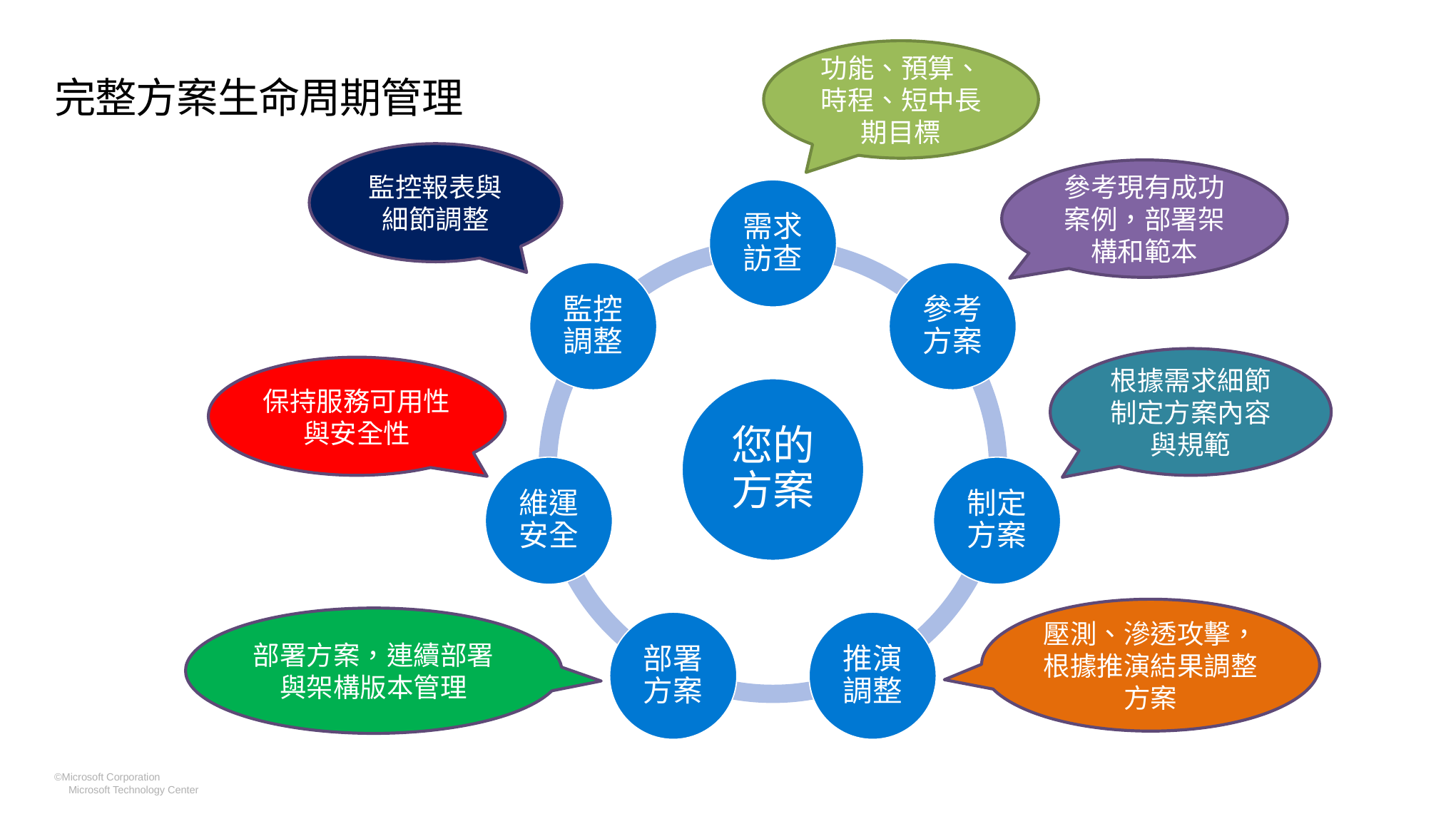

功能、預算、時程、短中長期目標
# 完整方案生命周期管理
監控報表與細節調整
參考現有成功案例，部署架構和範本
您的方案
需求訪查
參考方案
制定方案
推演調整
部署方案
維運安全
監控調整
根據需求細節制定方案內容與規範
保持服務可用性與安全性
壓測、滲透攻擊，根據推演結果調整方案
部署方案，連續部署與架構版本管理